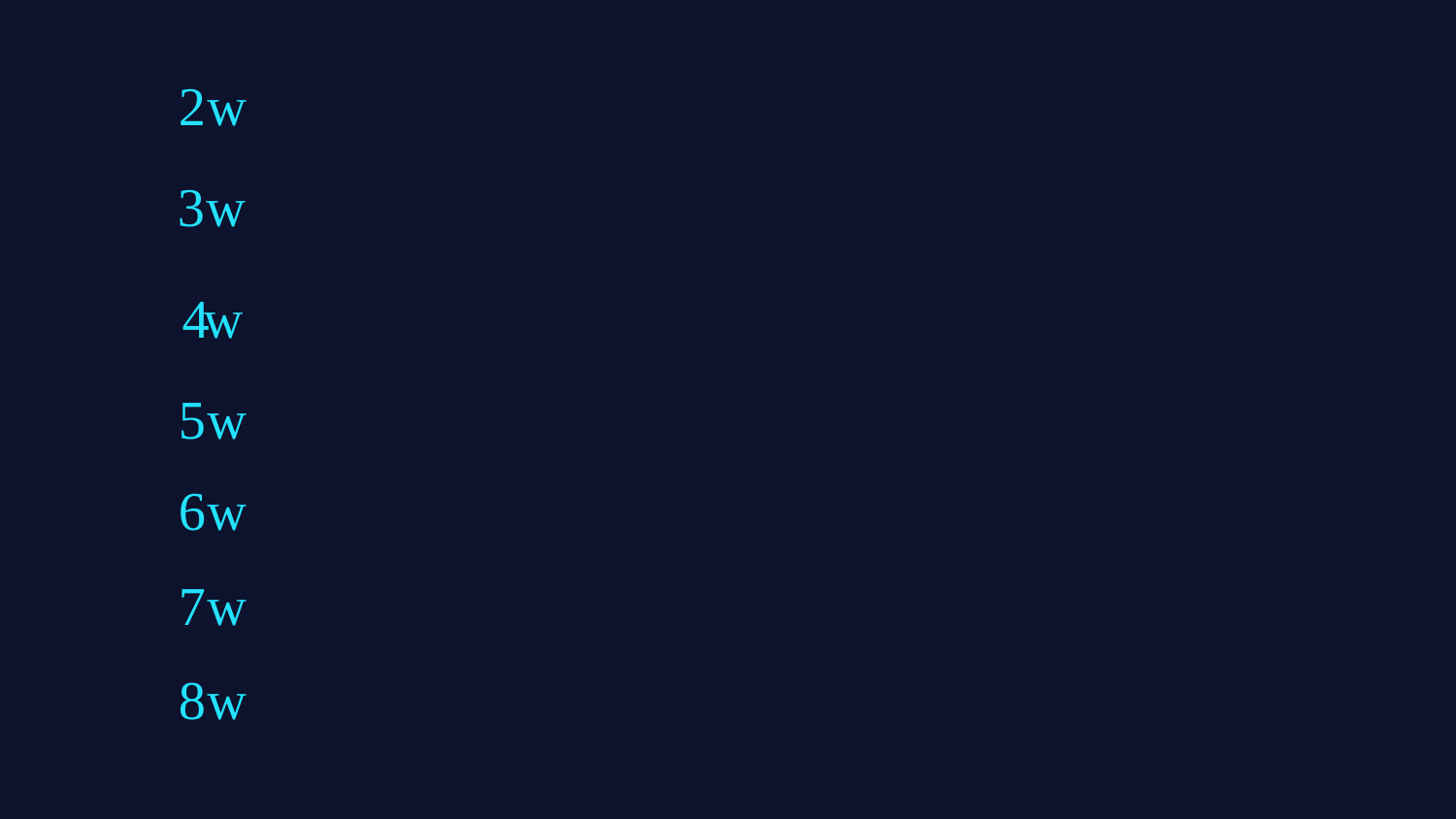

2 w
Linux & Cloud
3 w
Image Classification by SVM
Deep Learning 실습 I : Define by run, CNN
4w
Deep Learning 실습 II : Transformer (BERT / Llama), Prompt engineering
5 w
LLM 활용 : function call(plug-in), RAG
6 w
LLM 활용 : RAG
7 w
LLM 활용 : Fine Tuning
8 w
LLM 활용 : Agent, Agentic workflow, Multi-Agent